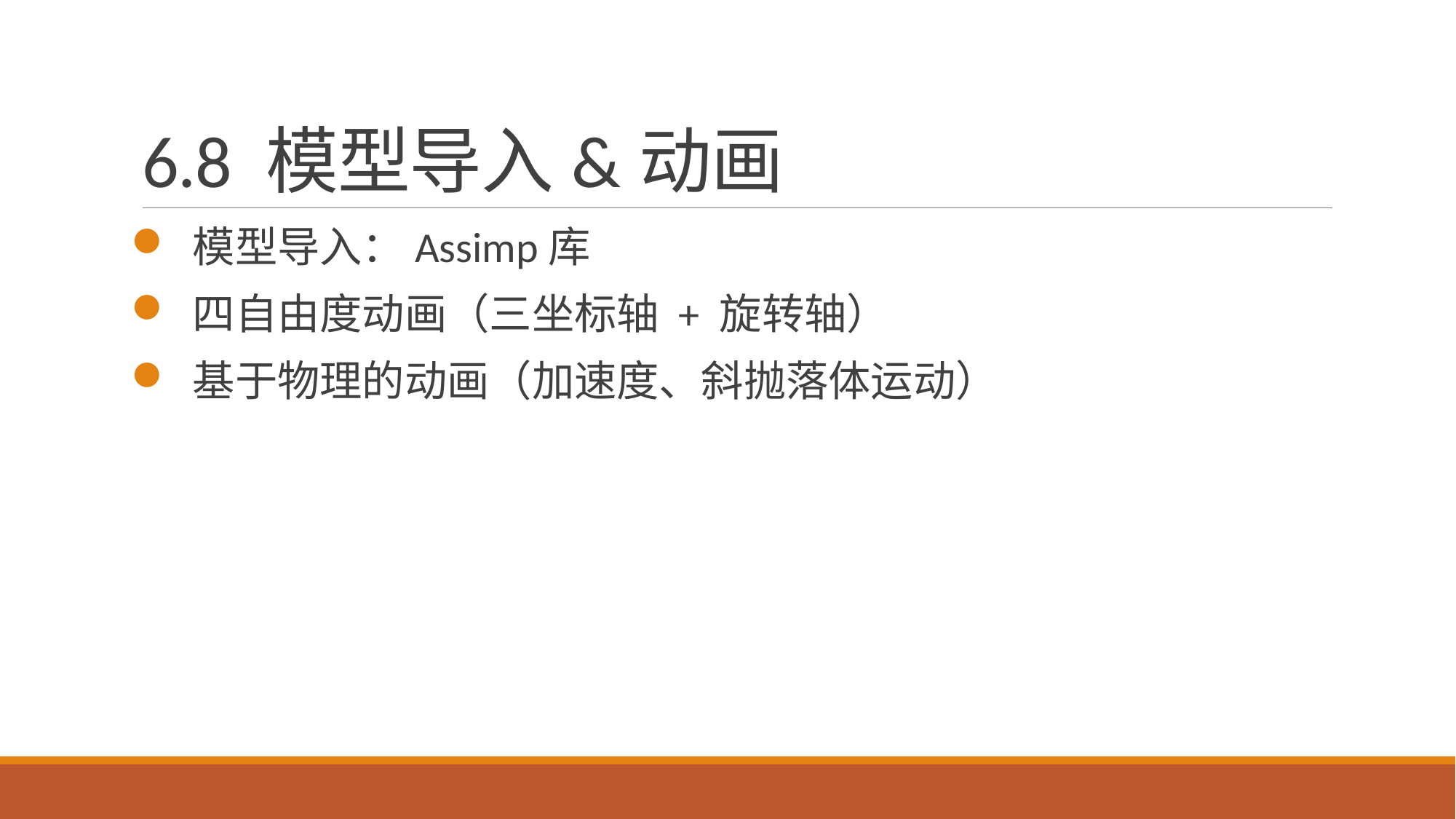

# 6.8 模型导入&动画
 模型导入：Assimp库
 四自由度动画（三坐标轴 + 旋转轴）
 基于物理的动画（加速度、斜抛落体运动）